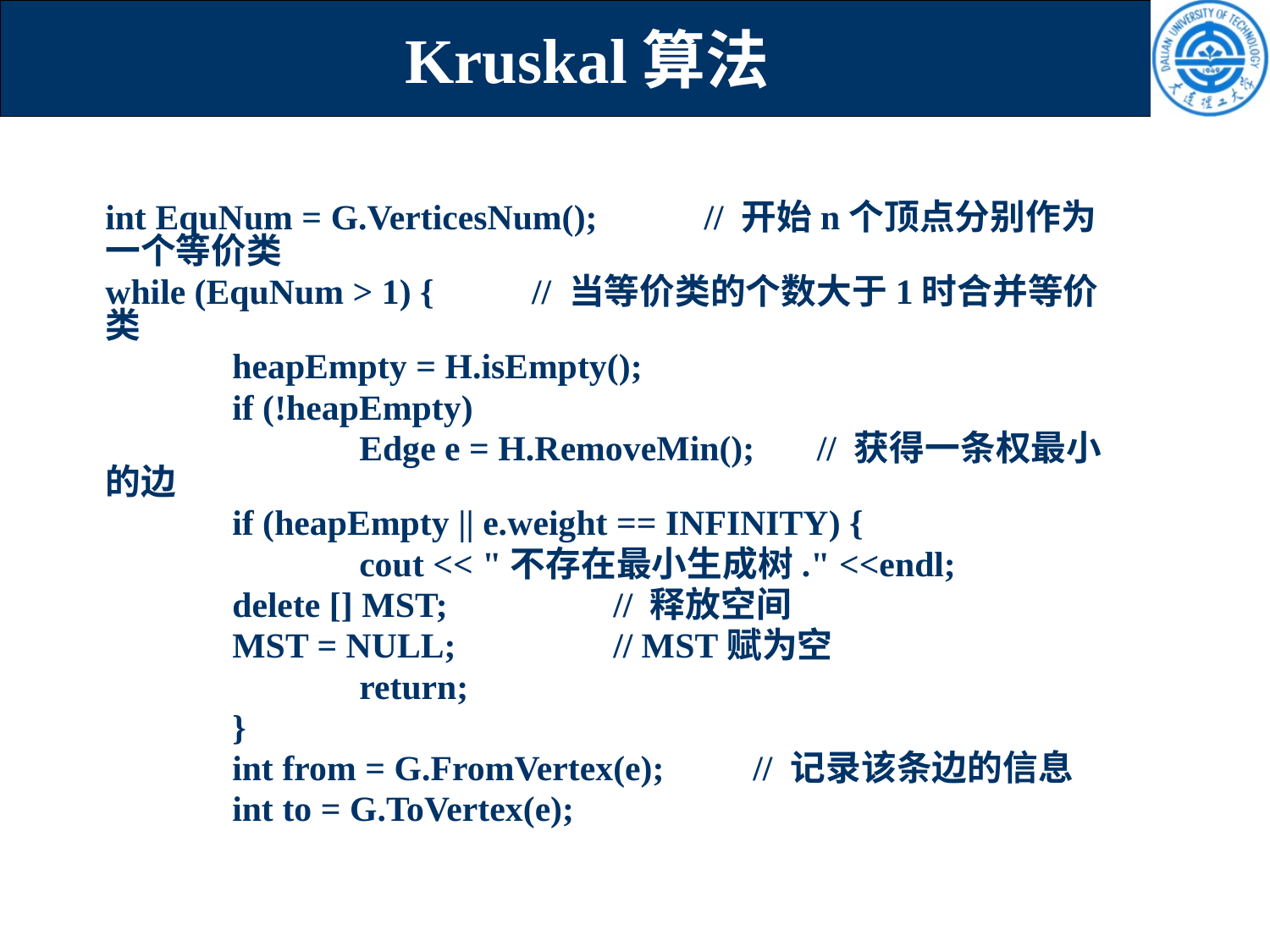

# Kruskal算法
	int EquNum = G.VerticesNum();            // 开始n个顶点分别作为一个等价类
    	while (EquNum > 1) {           // 当等价类的个数大于1时合并等价类
		heapEmpty = H.isEmpty();
		if (!heapEmpty)
			Edge e = H.RemoveMin();       // 获得一条权最小的边
		if (heapEmpty || e.weight == INFINITY) {
			cout << "不存在最小生成树." <<endl;
            	delete [] MST;                  	// 释放空间
            	MST = NULL;                 	// MST赋为空
			return;
		}
        	int from = G.FromVertex(e);          // 记录该条边的信息
        	int to = G.ToVertex(e);